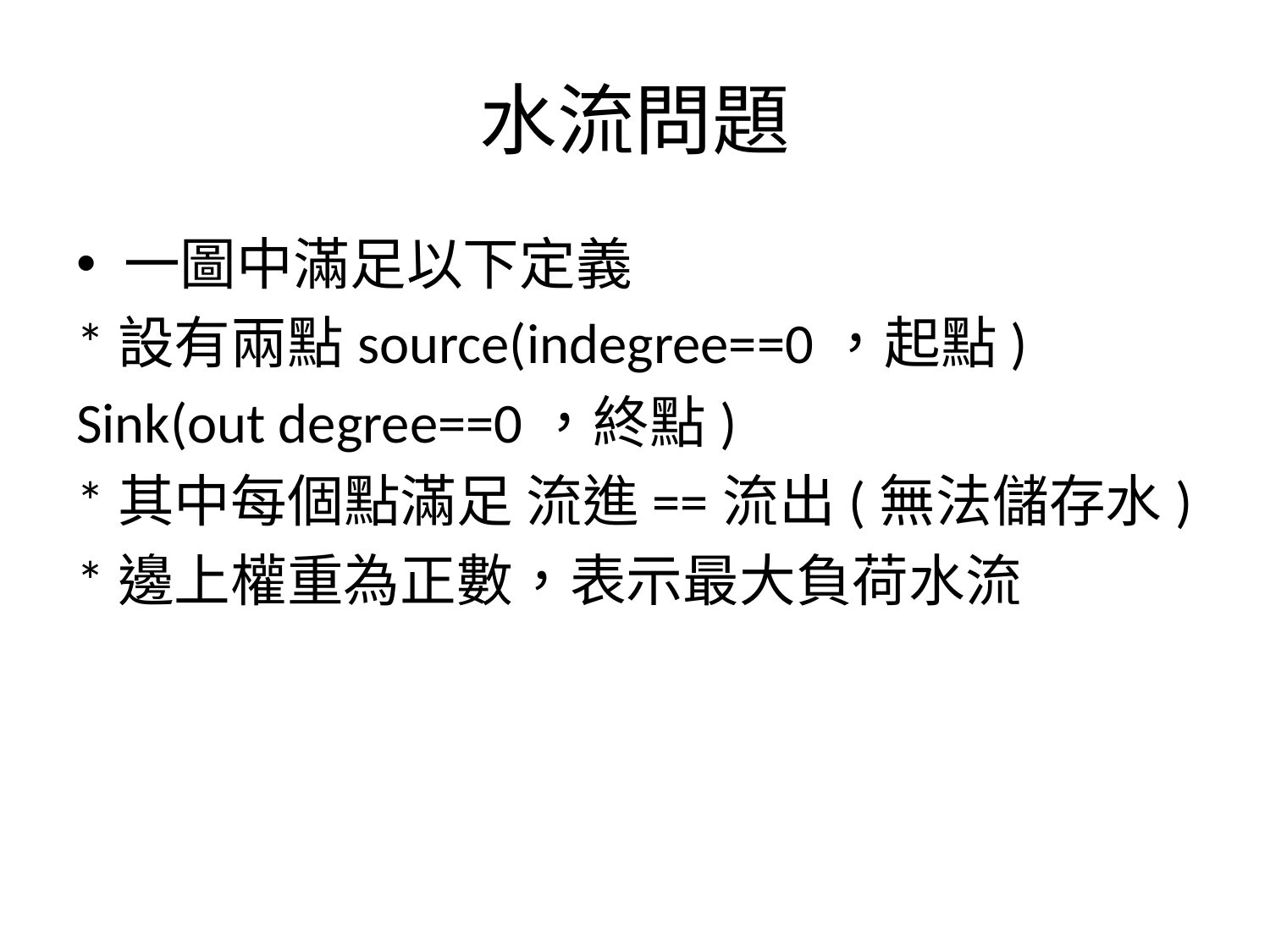

# 水流問題
一圖中滿足以下定義
*設有兩點source(indegree==0，起點)
Sink(out degree==0，終點)
*其中每個點滿足 流進==流出(無法儲存水)
*邊上權重為正數，表示最大負荷水流